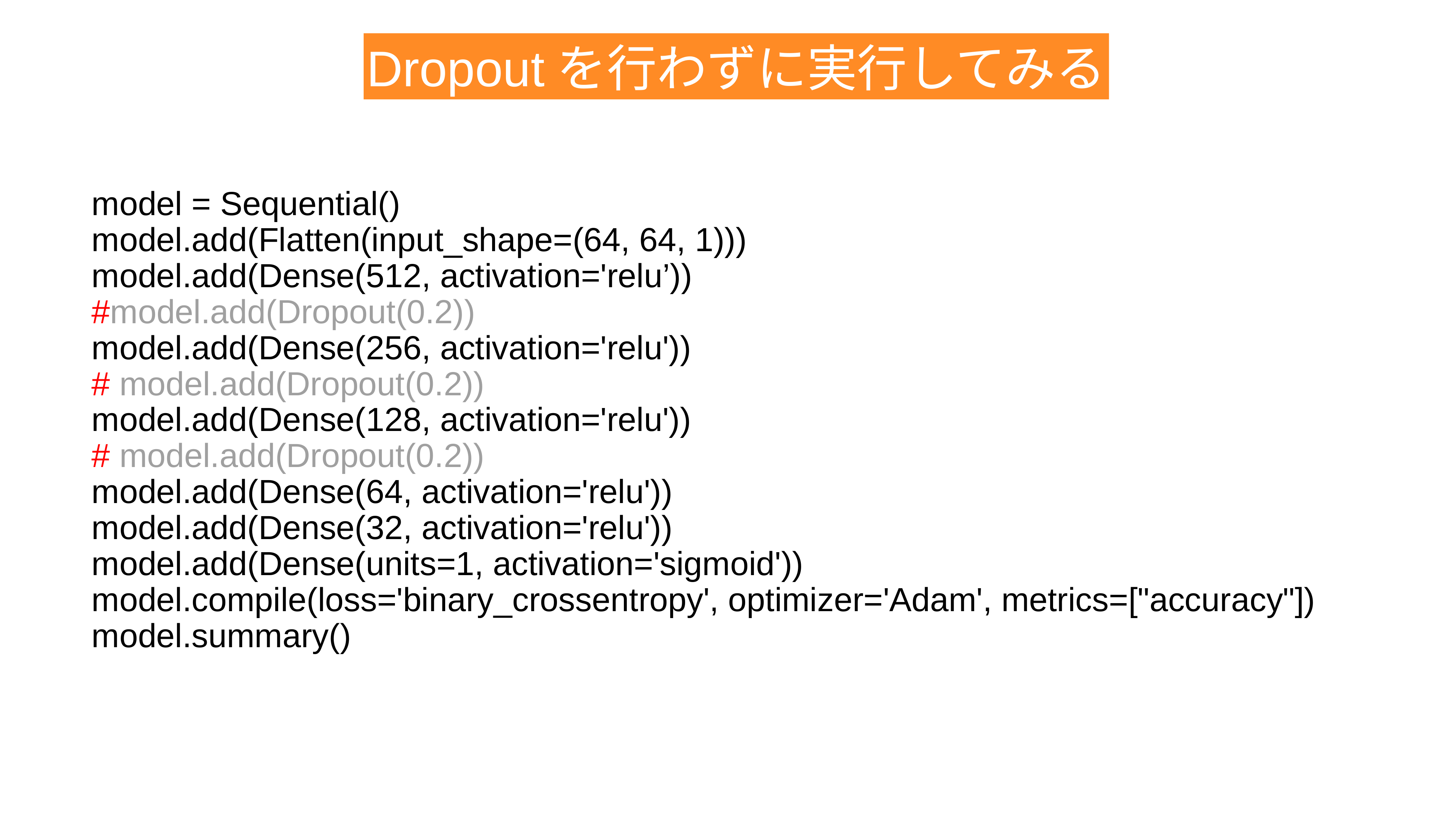

Dropoutを行わずに実行してみる
model = Sequential()
model.add(Flatten(input_shape=(64, 64, 1)))
model.add(Dense(512, activation='relu’))
#model.add(Dropout(0.2))
model.add(Dense(256, activation='relu'))
# model.add(Dropout(0.2))
model.add(Dense(128, activation='relu'))
# model.add(Dropout(0.2))
model.add(Dense(64, activation='relu'))
model.add(Dense(32, activation='relu'))
model.add(Dense(units=1, activation='sigmoid'))
model.compile(loss='binary_crossentropy', optimizer='Adam', metrics=["accuracy"])
model.summary()